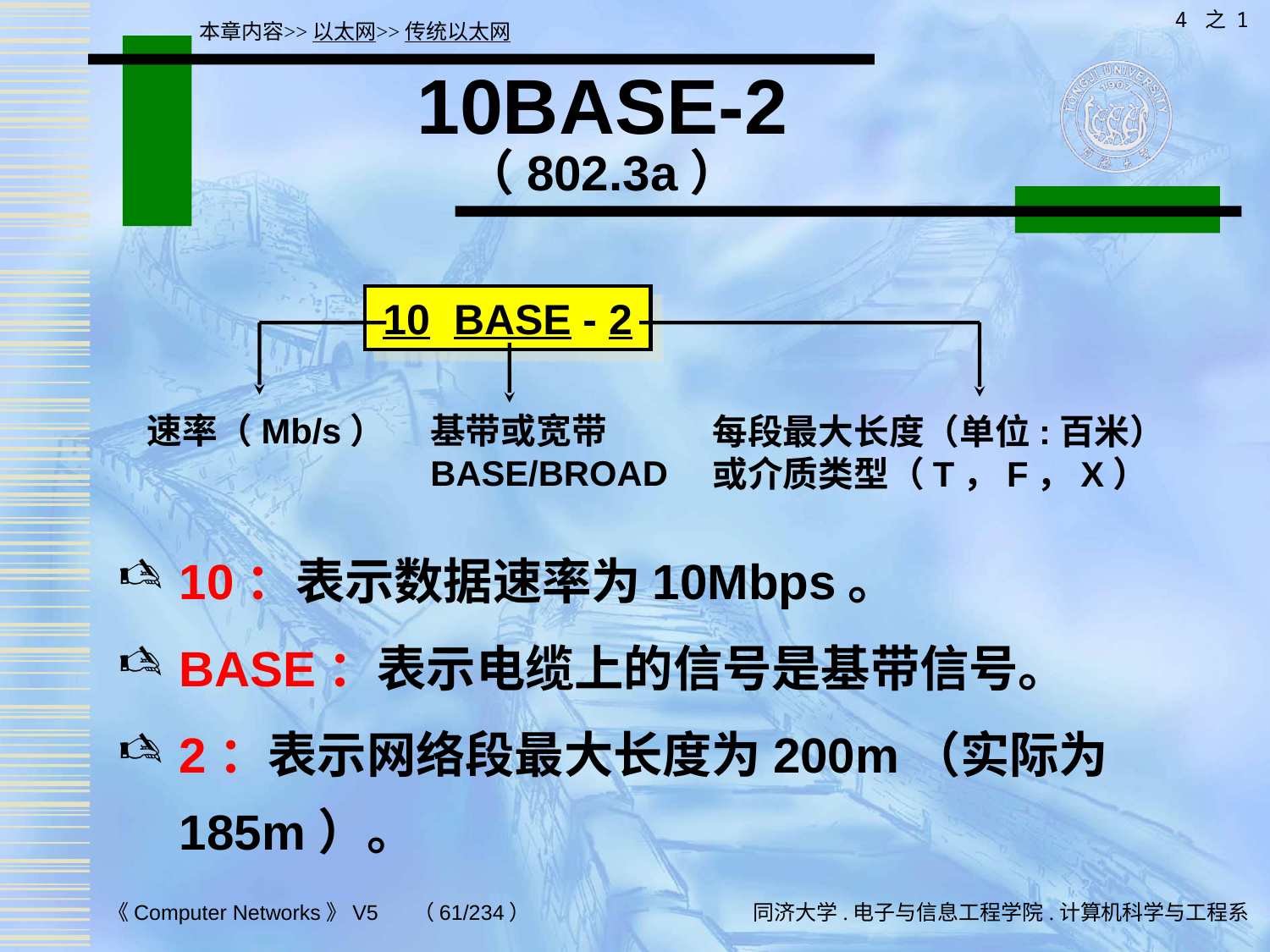

4 之 1
本章内容>>以太网>>传统以太网
# 10BASE-2 （802.3a）
10  BASE - 2

速率（Mb/s）
基带或宽带
BASE/BROAD
每段最大长度（单位:百米）或介质类型（T，F，X）
10：表示数据速率为10Mbps。
BASE：表示电缆上的信号是基带信号。
2：表示网络段最大长度为200m（实际为185m）。